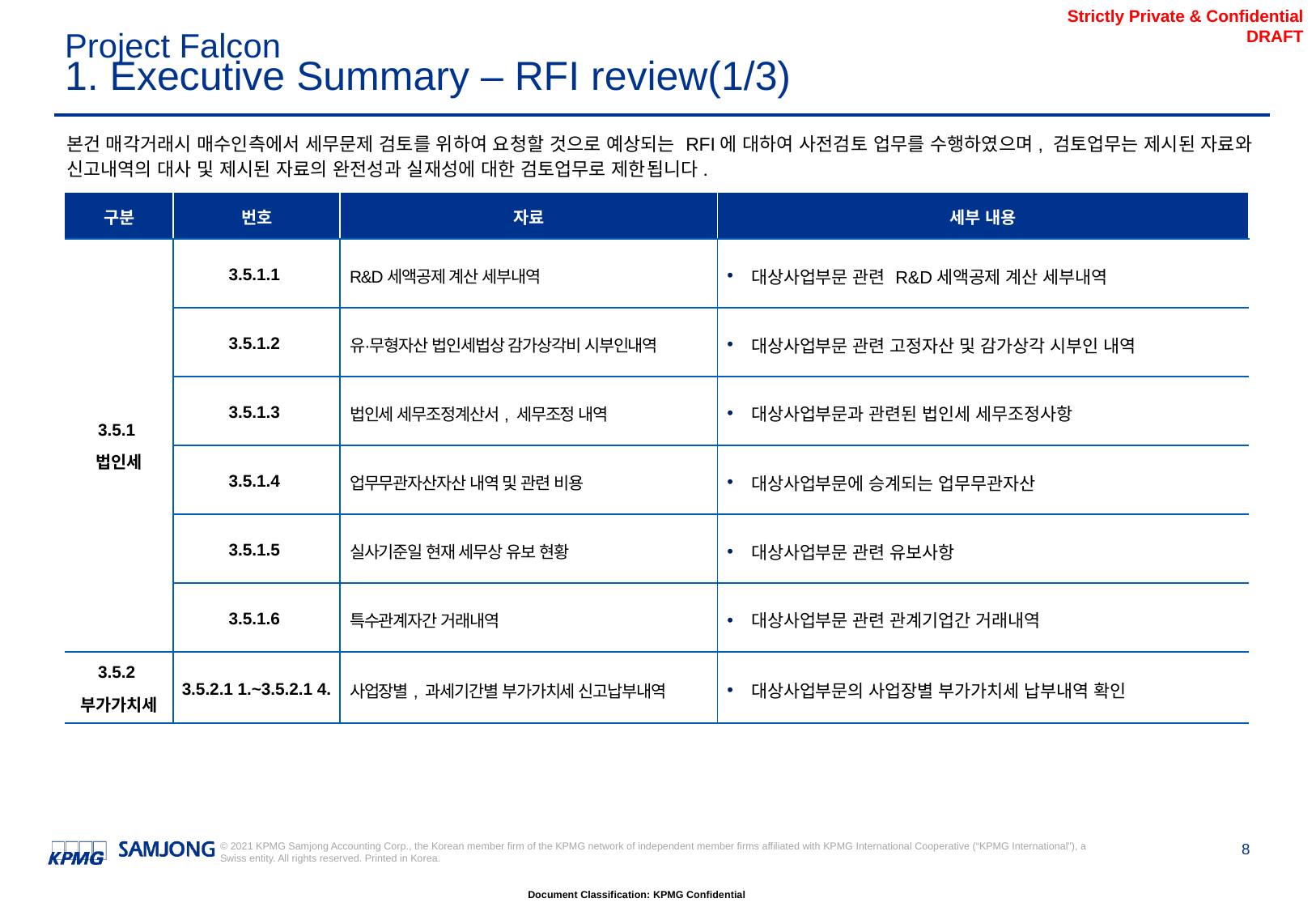

Project Falcon
# 1. Executive Summary – RFI review(1/3)
본건 매각거래시 매수인측에서 세무문제 검토를 위하여 요청할 것으로 예상되는 RFI에 대하여 사전검토 업무를 수행하였으며, 검토업무는 제시된 자료와 신고내역의 대사 및 제시된 자료의 완전성과 실재성에 대한 검토업무로 제한됩니다.
| 구분 | 번호 | 자료 | 세부 내용 |
| --- | --- | --- | --- |
| 3.5.1 법인세 | 3.5.1.1 | R&D세액공제 계산 세부내역 | 대상사업부문 관련 R&D세액공제 계산 세부내역 |
|  | 3.5.1.2 | 유∙무형자산 법인세법상 감가상각비 시부인내역 | 대상사업부문 관련 고정자산 및 감가상각 시부인 내역 |
|  | 3.5.1.3 | 법인세 세무조정계산서, 세무조정 내역 | 대상사업부문과 관련된 법인세 세무조정사항 |
|  | 3.5.1.4 | 업무무관자산자산 내역 및 관련 비용 | 대상사업부문에 승계되는 업무무관자산 |
|  | 3.5.1.5 | 실사기준일 현재 세무상 유보 현황 | 대상사업부문 관련 유보사항 |
|  | 3.5.1.6 | 특수관계자간 거래내역 | 대상사업부문 관련 관계기업간 거래내역 |
| 3.5.2 부가가치세 | 3.5.2.1 1.~3.5.2.1 4. | 사업장별, 과세기간별 부가가치세 신고납부내역 | 대상사업부문의 사업장별 부가가치세 납부내역 확인 |